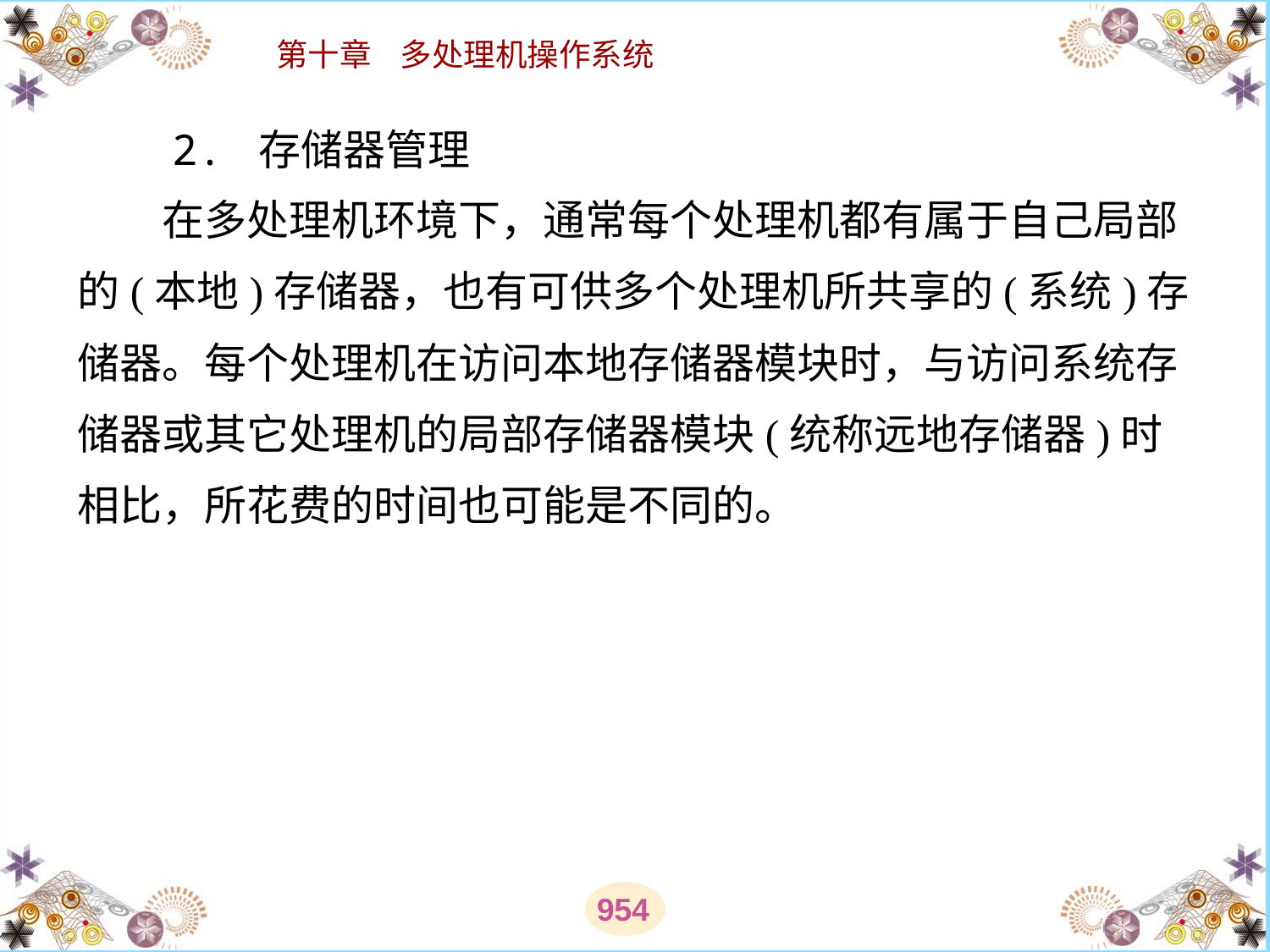

# 2. 存储器管理 　　在多处理机环境下，通常每个处理机都有属于自己局部的(本地)存储器，也有可供多个处理机所共享的(系统)存储器。每个处理机在访问本地存储器模块时，与访问系统存储器或其它处理机的局部存储器模块(统称远地存储器)时相比，所花费的时间也可能是不同的。